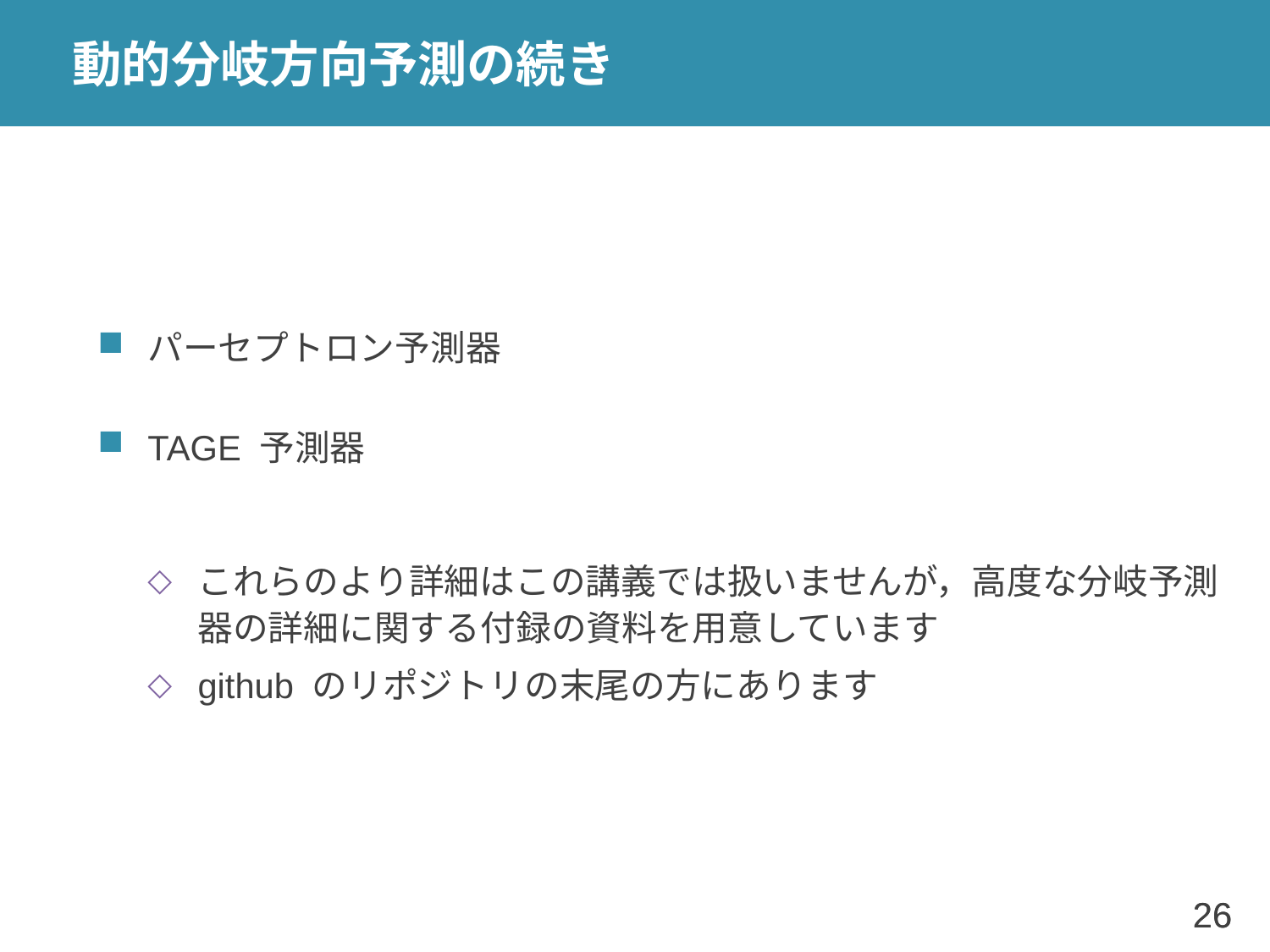

# 動的分岐方向予測の続き
パーセプトロン予測器
TAGE 予測器

これらのより詳細はこの講義では扱いませんが，高度な分岐予測器の詳細に関する付録の資料を用意しています
github のリポジトリの末尾の方にあります